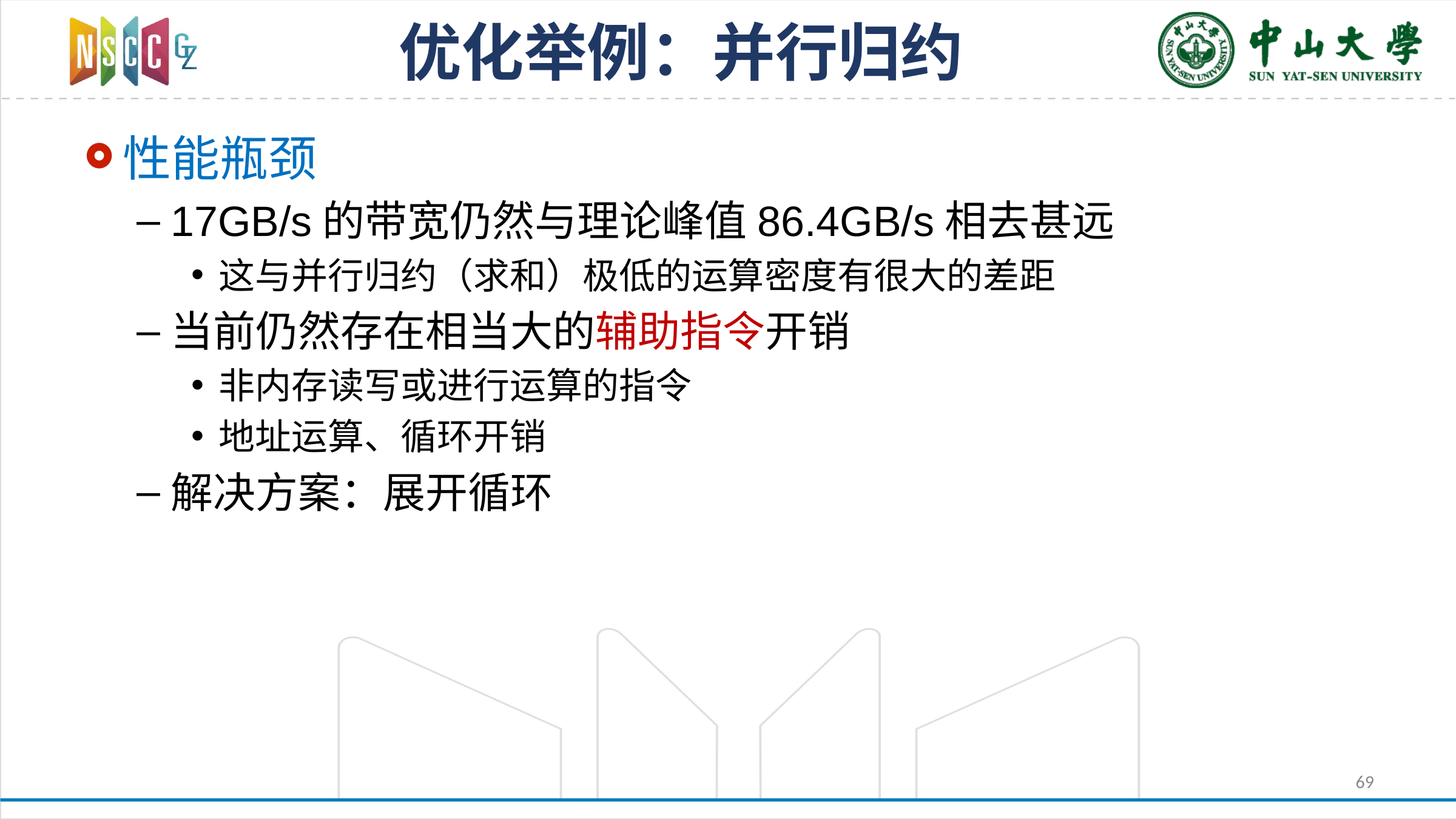

# 优化举例：并行归约
性能瓶颈
17GB/s的带宽仍然与理论峰值86.4GB/s相去甚远
这与并行归约（求和）极低的运算密度有很大的差距
当前仍然存在相当大的辅助指令开销
非内存读写或进行运算的指令
地址运算、循环开销
解决方案：展开循环
69